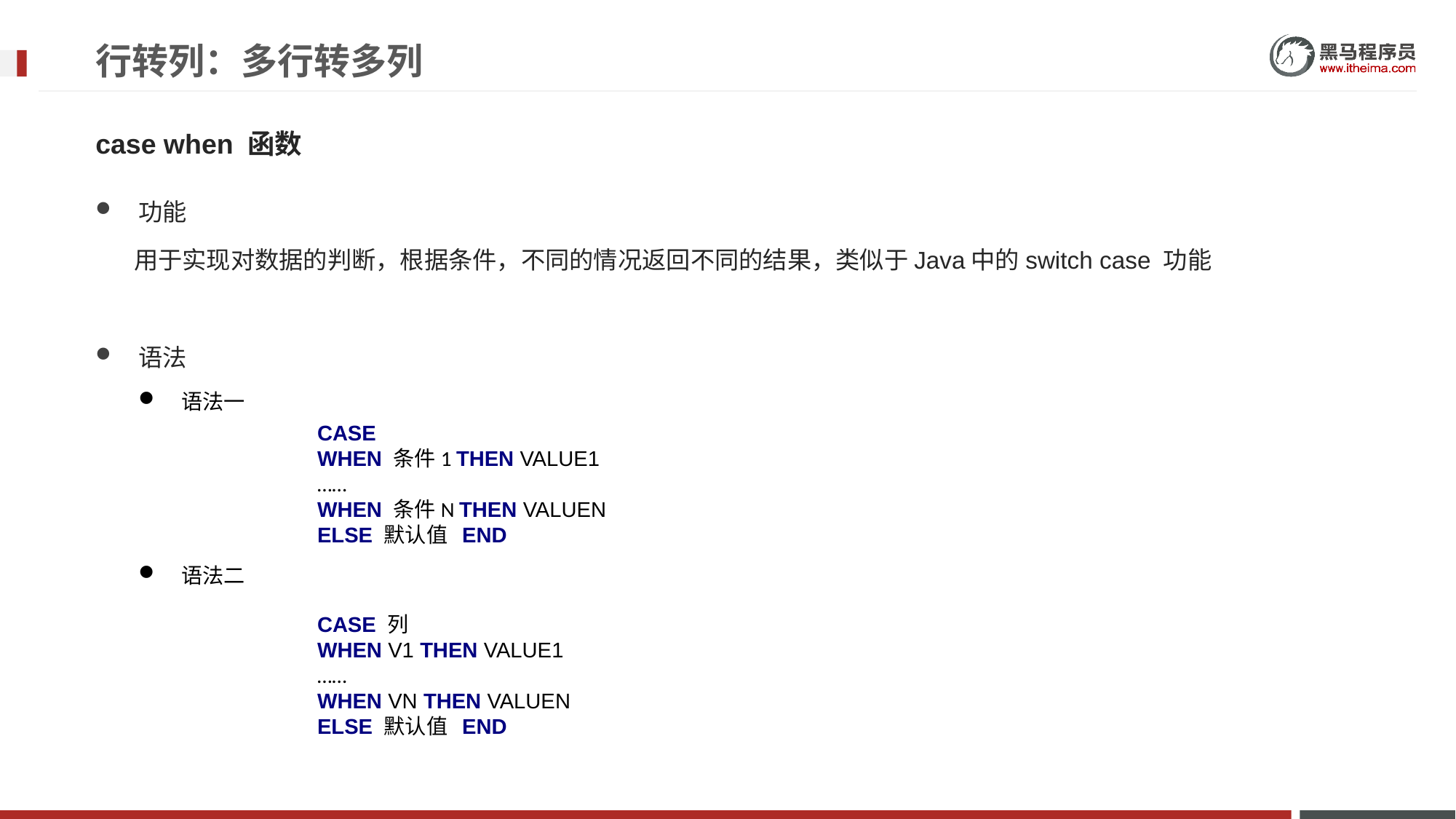

# 行转列：多行转多列
case when 函数
功能
      用于实现对数据的判断，根据条件，不同的情况返回不同的结果，类似于Java中的switch case 功能

语法
语法一

语法二

CASE
WHEN 条件1 THEN VALUE1
……
WHEN 条件N THEN VALUEN
ELSE 默认值  END
CASE 列
WHEN V1 THEN VALUE1
……
WHEN VN THEN VALUEN
ELSE 默认值  END